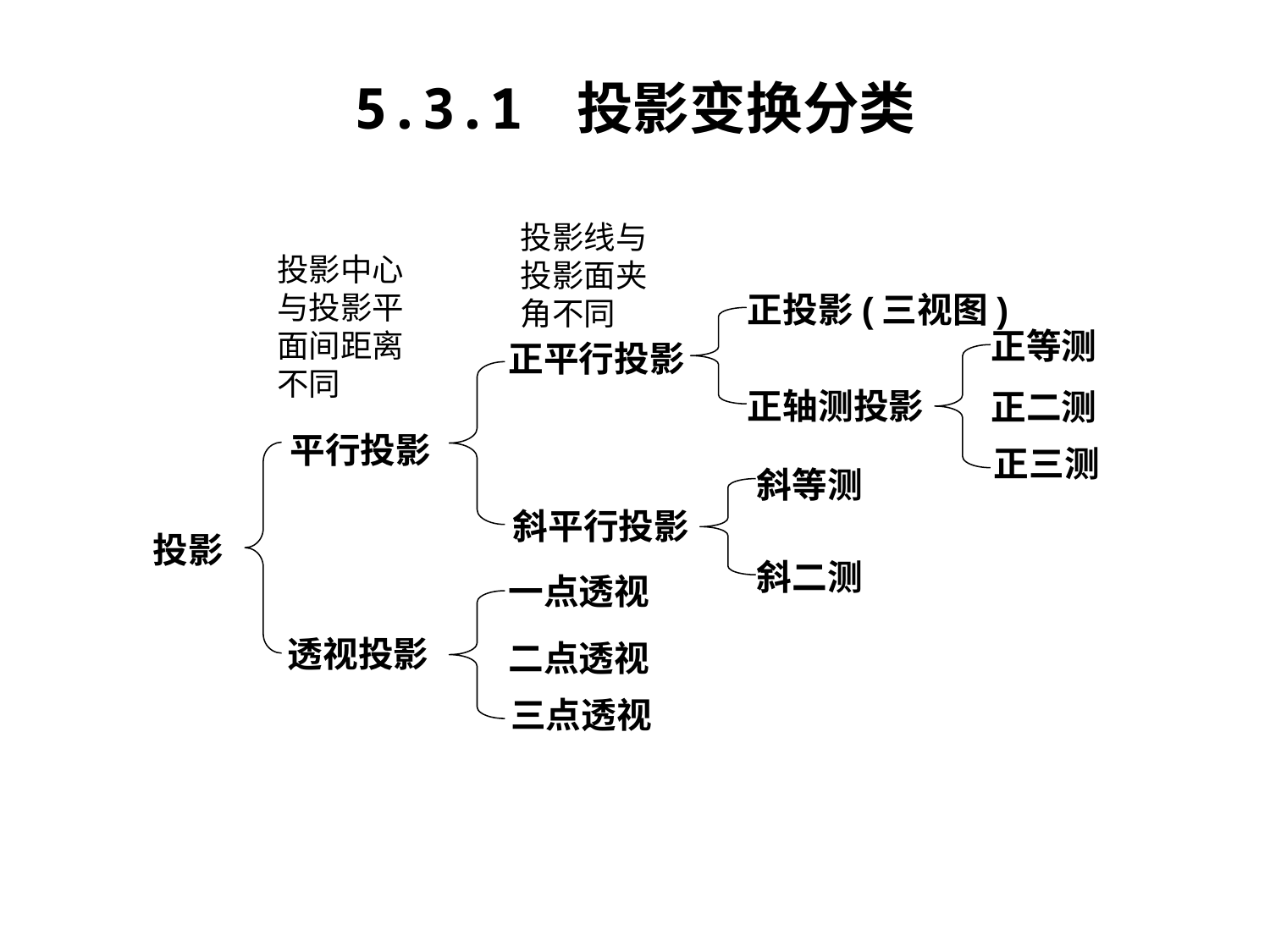

5.3.1 投影变换分类
投影线与投影面夹角不同
投影中心与投影平面间距离不同
正投影(三视图)

正等测
正平行投影

正轴测投影
正二测
平行投影
正三测

斜等测

斜平行投影
投影
斜二测
一点透视

透视投影
二点透视
三点透视